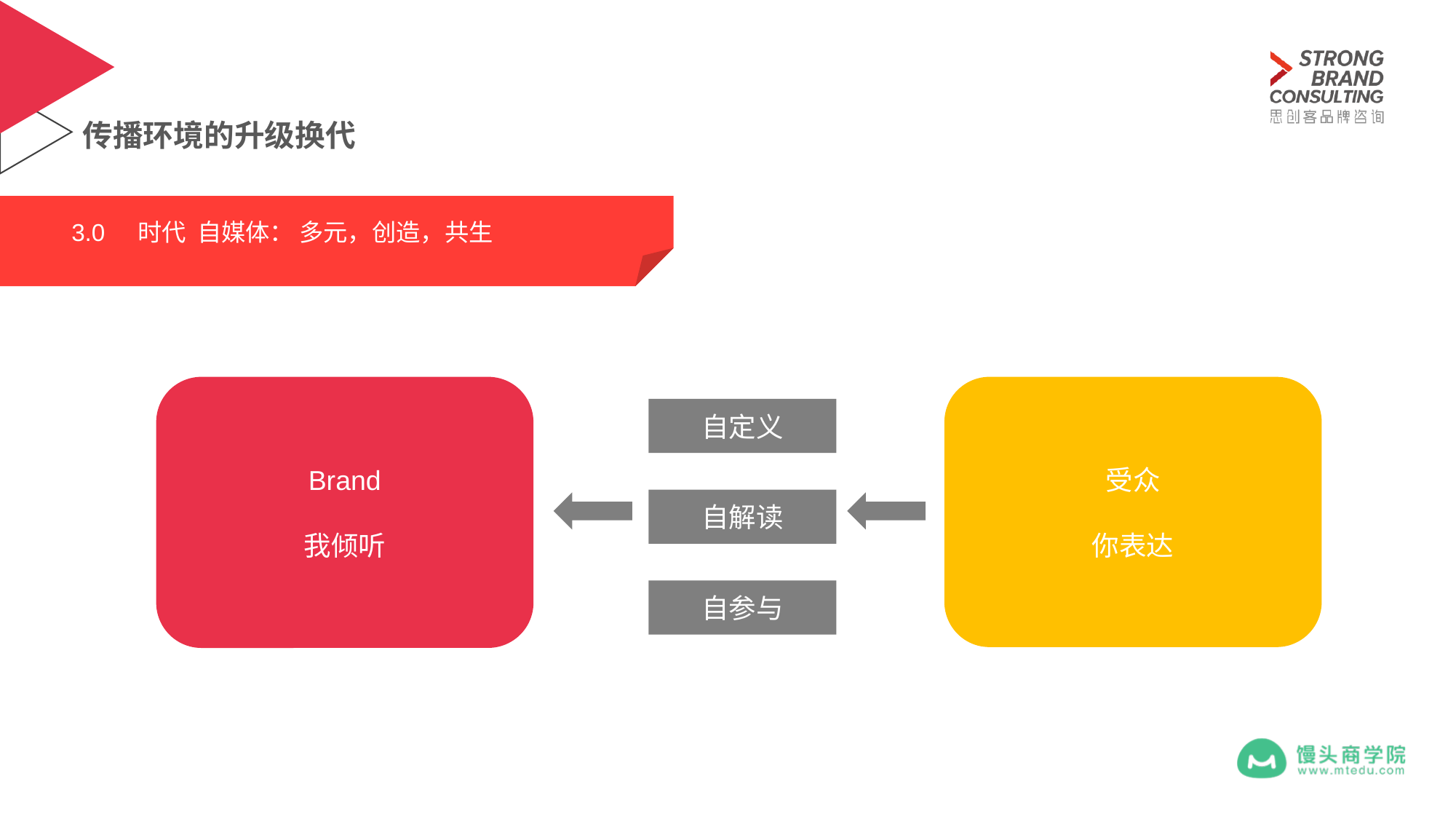

# 传播环境的升级换代

3.0    时代  自媒体： 多元，创造，共生

Brand

我倾听
受众

你表达
自定义
自解读

自参与